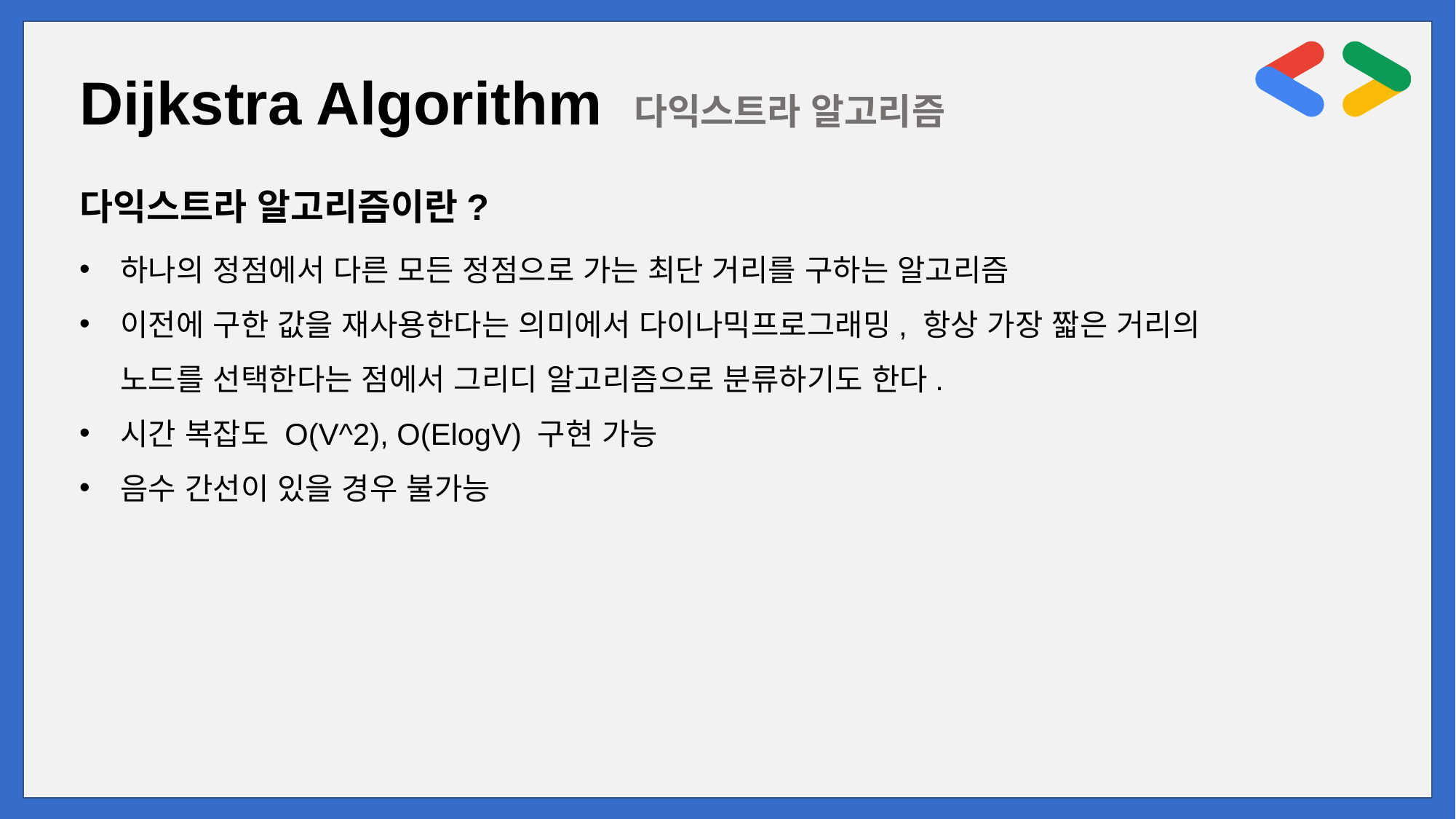

Dijkstra Algorithm 다익스트라 알고리즘
다익스트라 알고리즘이란?
하나의 정점에서 다른 모든 정점으로 가는 최단 거리를 구하는 알고리즘
이전에 구한 값을 재사용한다는 의미에서 다이나믹프로그래밍, 항상 가장 짧은 거리의 노드를 선택한다는 점에서 그리디 알고리즘으로 분류하기도 한다.
시간 복잡도 O(V^2), O(ElogV) 구현 가능
음수 간선이 있을 경우 불가능